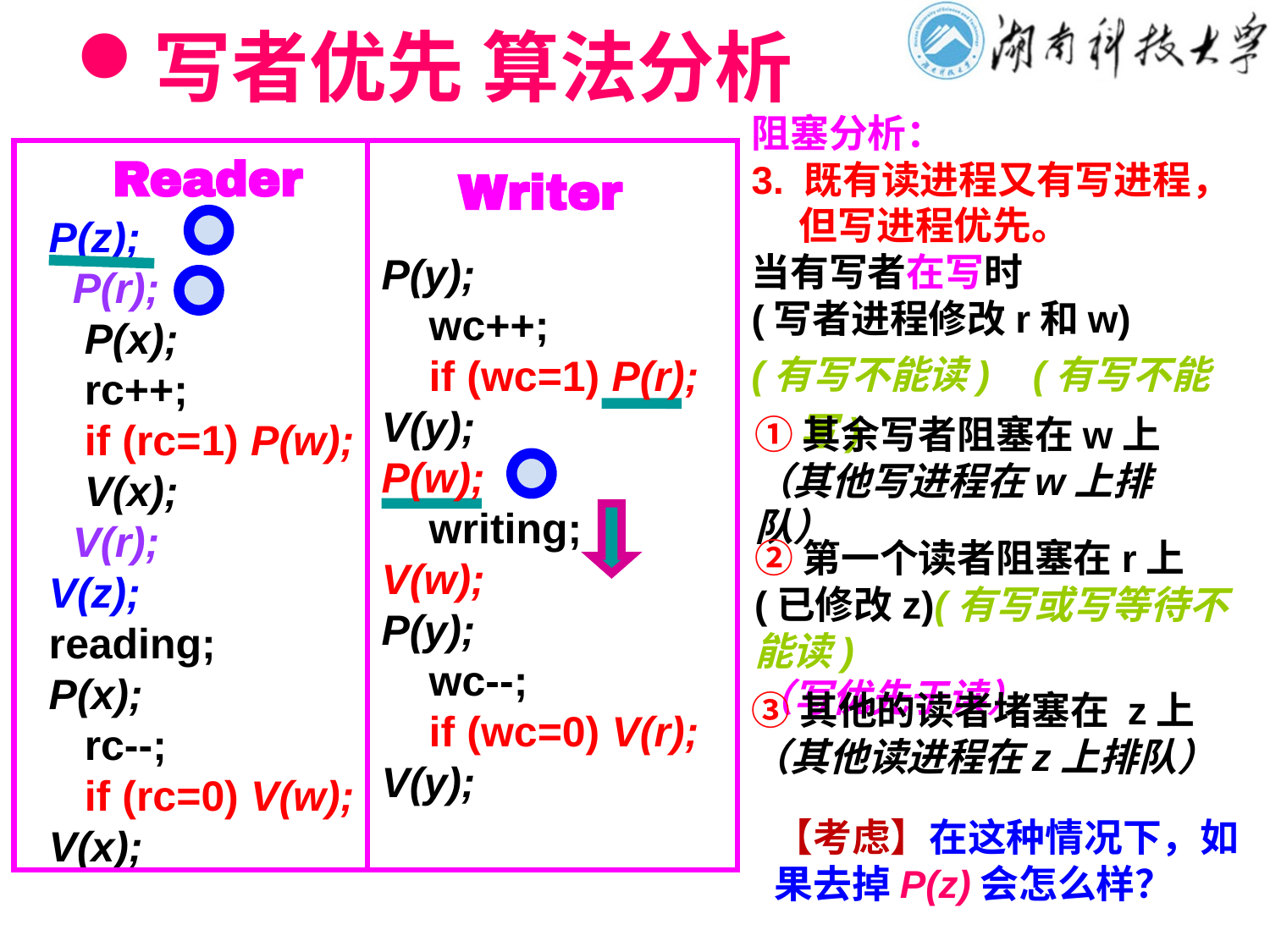

# 写者优先 算法分析
阻塞分析：
3. 既有读进程又有写进程，但写进程优先。
当有写者在写时
(写者进程修改r和w)
(有写不能读)    (有写不能写)

Reader

Writer
P(z);
  P(r);
   P(x);
   rc++;
   if (rc=1) P(w);
   V(x);
  V(r);
V(z);
reading;
P(x);
   rc--;
   if (rc=0) V(w);
V(x);

P(y);
    wc++;
    if (wc=1) P(r);
V(y);
P(w);
    writing;
V(w);
P(y);
    wc--;
    if (wc=0) V(r);
V(y);

①其余写者阻塞在w上
（其他写进程在w上排队）

②第一个读者阻塞在r上(已修改z)(有写或写等待不能读)
（写优先于读）
③其他的读者堵塞在 z上
（其他读进程在z上排队）
【考虑】在这种情况下，如果去掉P(z)会怎么样？